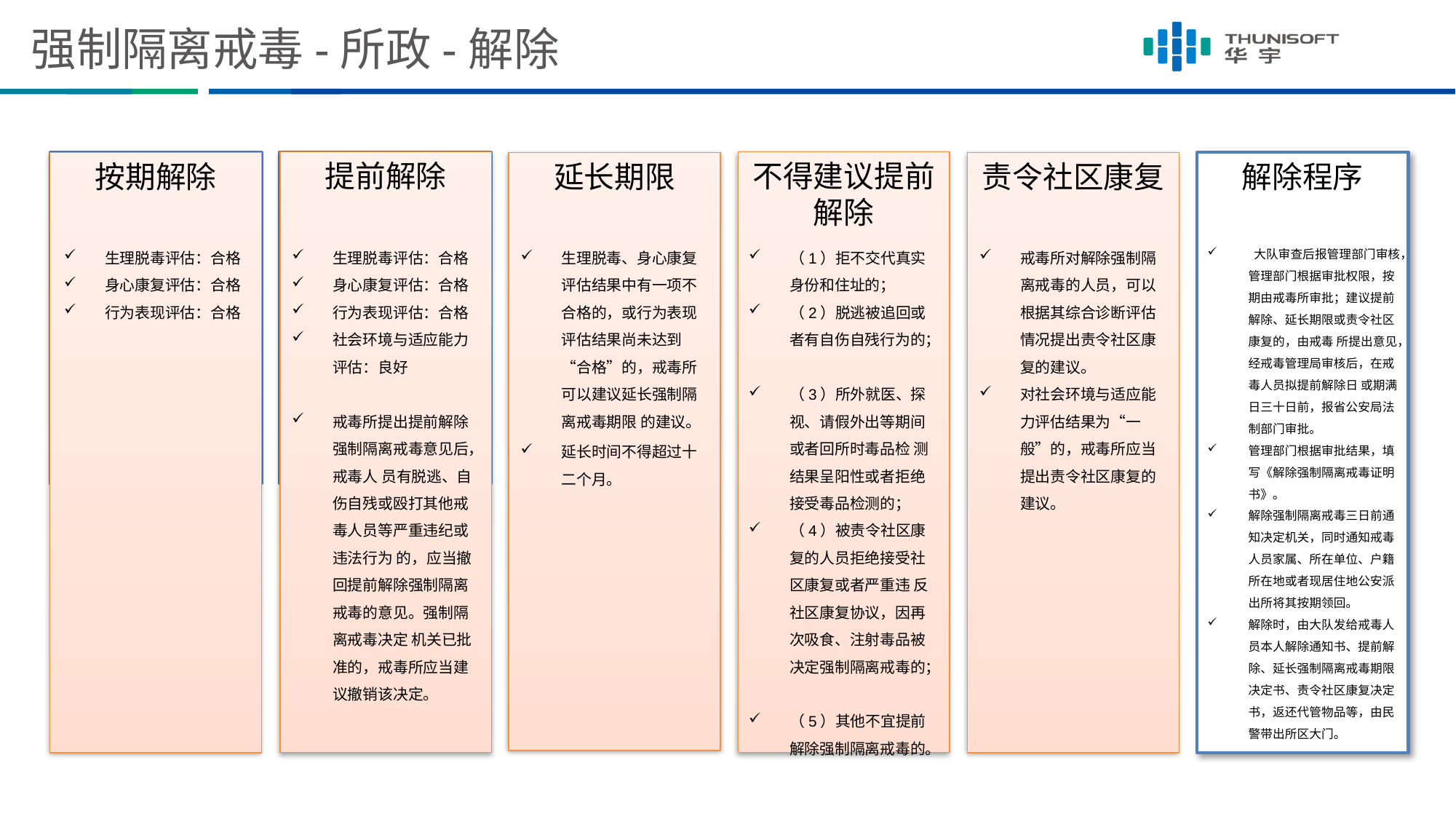

# 强制隔离戒毒-所政-解除
健康检查
提前解除
不得建议提前解除
审查法律文书
按期解除
延长期限
责令社区康复
解除程序
生理脱毒评估：合格
身心康复评估：合格
行为表现评估：合格

生理脱毒评估：合格
身心康复评估：合格
行为表现评估：合格
社会环境与适应能力评估：良好

戒毒所提出提前解除强制隔离戒毒意见后，戒毒人 员有脱逃、自伤自残或殴打其他戒毒人员等严重违纪或违法行为 的，应当撤回提前解除强制隔离戒毒的意见。强制隔离戒毒决定 机关已批准的，戒毒所应当建议撤销该决定。

生理脱毒、身心康复评估结果中有一项不合格的，或行为表现评估结果尚未达到“合格”的，戒毒所可以建议延长强制隔离戒毒期限 的建议。
延长时间不得超过十二个月。
（1）拒不交代真实身份和住址的；
（2）脱逃被追回或者有自伤自残行为的；
（3）所外就医、探视、请假外出等期间或者回所时毒品检 测结果呈阳性或者拒绝接受毒品检测的；
（4）被责令社区康复的人员拒绝接受社区康复或者严重违 反社区康复协议，因再次吸食、注射毒品被决定强制隔离戒毒的；
（5）其他不宜提前解除强制隔离戒毒的。

戒毒所对解除强制隔离戒毒的人员，可以根据其综合诊断评估情况提出责令社区康复的建议。
对社会环境与适应能力评估结果为“一般”的，戒毒所应当提出责令社区康复的建议。

 大队审查后报管理部门审核，管理部门根据审批权限，按期由戒毒所审批；建议提前解除、延长期限或责令社区康复的，由戒毒 所提出意见，经戒毒管理局审核后，在戒毒人员拟提前解除日 或期满日三十日前，报省公安局法制部门审批。
管理部门根据审批结果，填写《解除强制隔离戒毒证明书》。
解除强制隔离戒毒三日前通知决定机关，同时通知戒毒人员家属、所在单位、户籍所在地或者现居住地公安派出所将其按期领回。
解除时，由大队发给戒毒人员本人解除通知书、提前解除、延长强制隔离戒毒期限决定书、责令社区康复决定书，返还代管物品等，由民警带出所区大门。

40